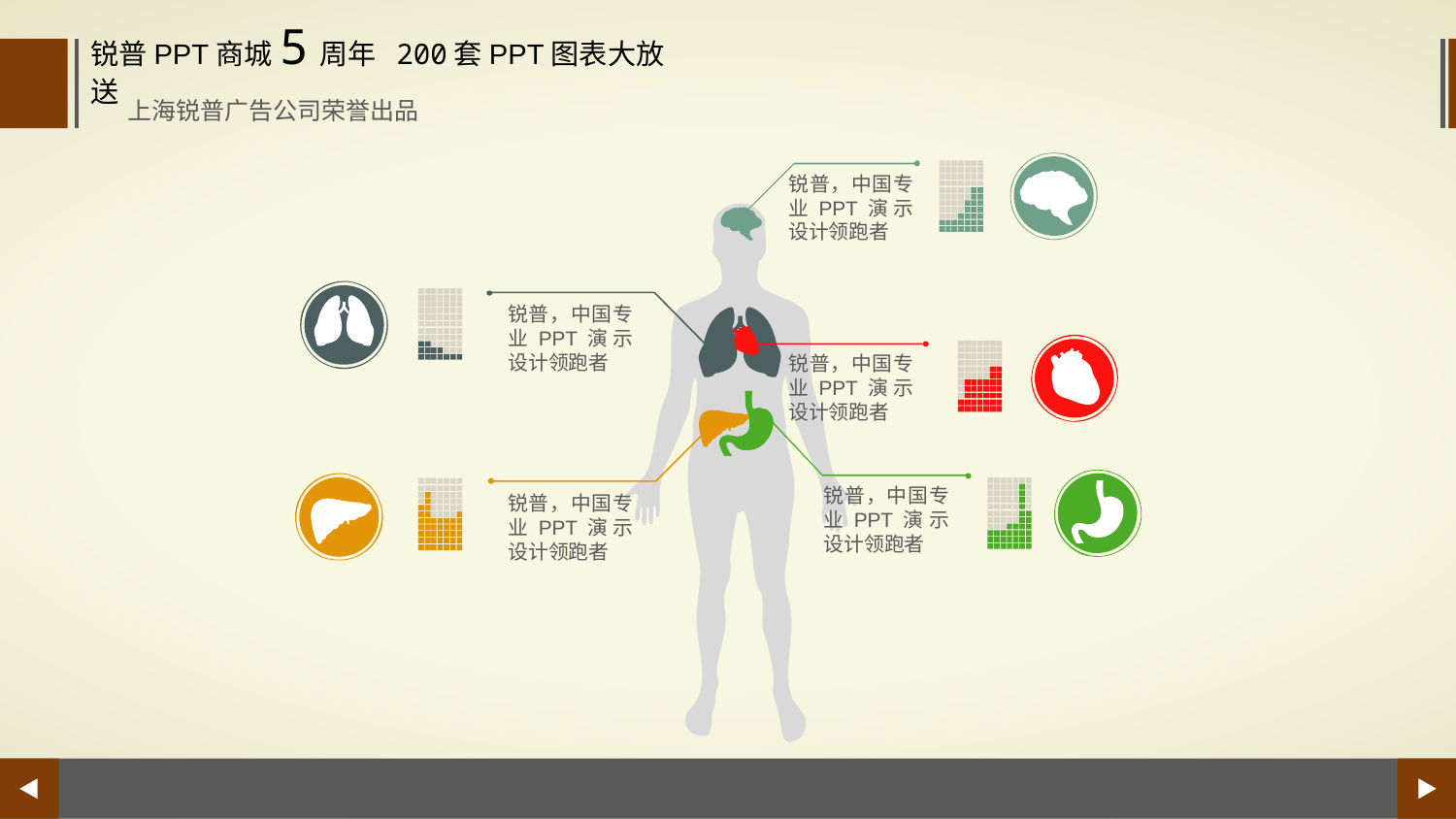

锐普PPT商城5周年  200套PPT图表大放送

上海锐普广告公司荣誉出品

锐普，中国专业PPT演示设计领跑者

锐普，中国专业PPT演示设计领跑者

锐普，中国专业PPT演示设计领跑者

锐普，中国专业PPT演示设计领跑者

锐普，中国专业PPT演示设计领跑者